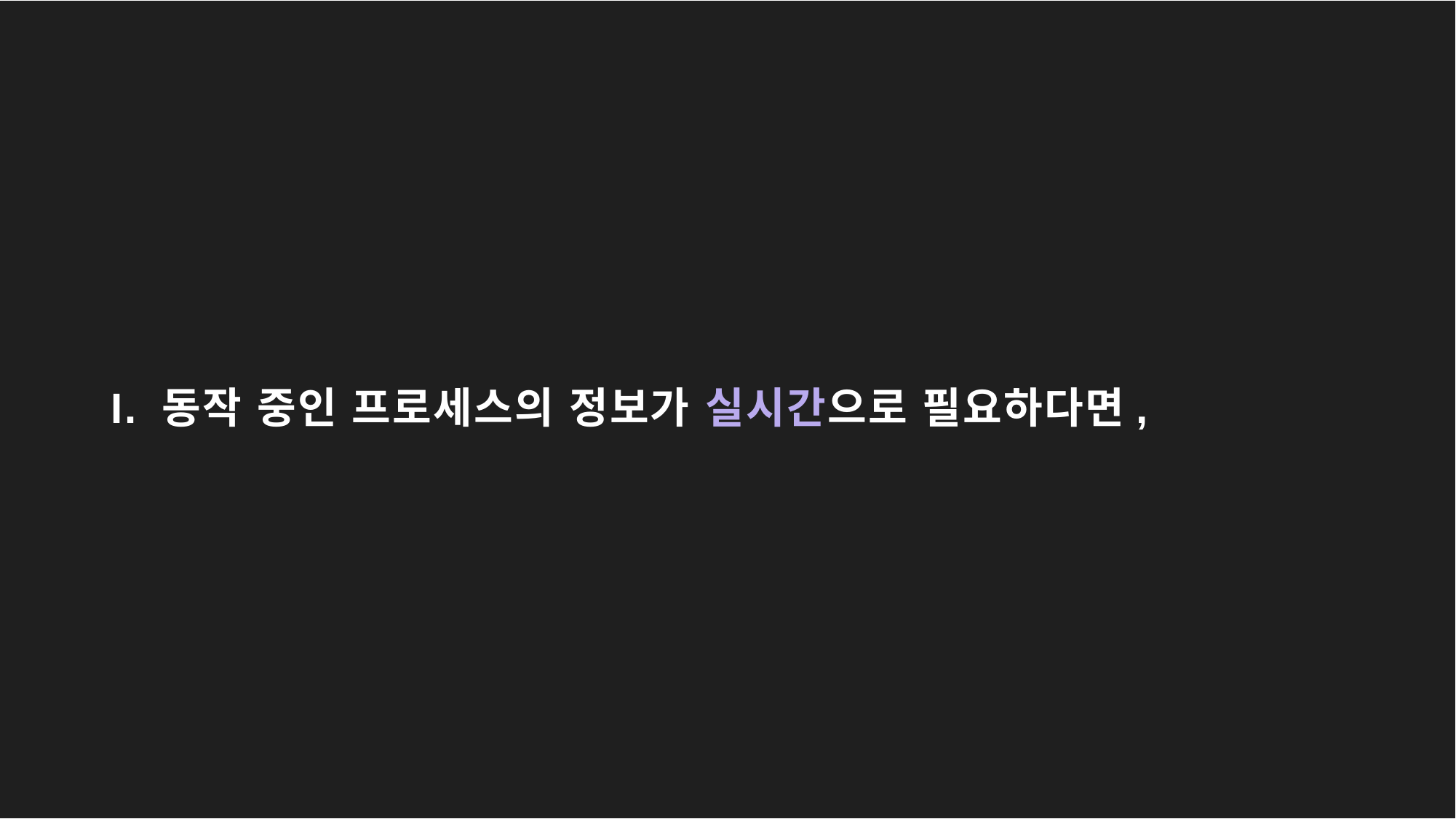

# I. 동작 중인 프로세스의 정보가 실시간으로 필요하다면,